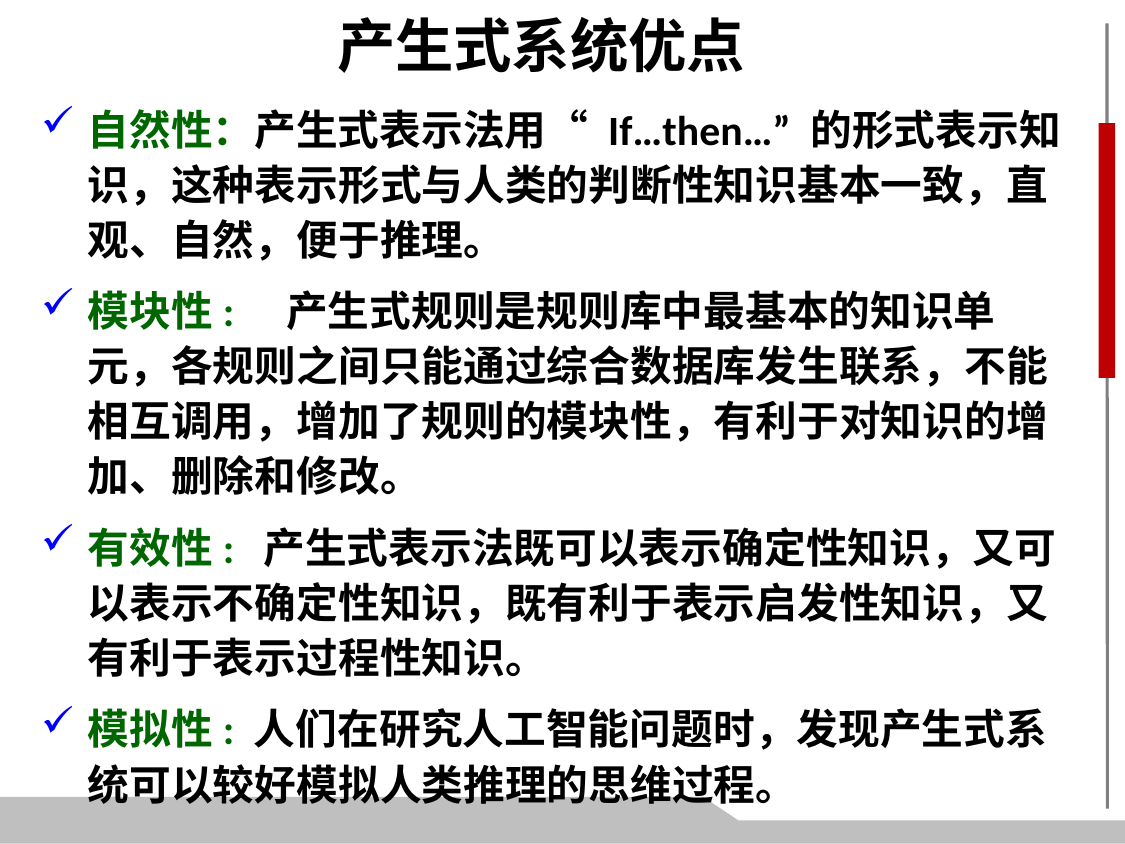

产生式系统优点
自然性：产生式表示法用“ If…then…” 的形式表示知识，这种表示形式与人类的判断性知识基本一致，直观、自然，便于推理。
模块性:　产生式规则是规则库中最基本的知识单元，各规则之间只能通过综合数据库发生联系，不能相互调用，增加了规则的模块性，有利于对知识的增加、删除和修改。
有效性:  产生式表示法既可以表示确定性知识，又可以表示不确定性知识，既有利于表示启发性知识，又有利于表示过程性知识。
模拟性: 人们在研究人工智能问题时，发现产生式系统可以较好模拟人类推理的思维过程。